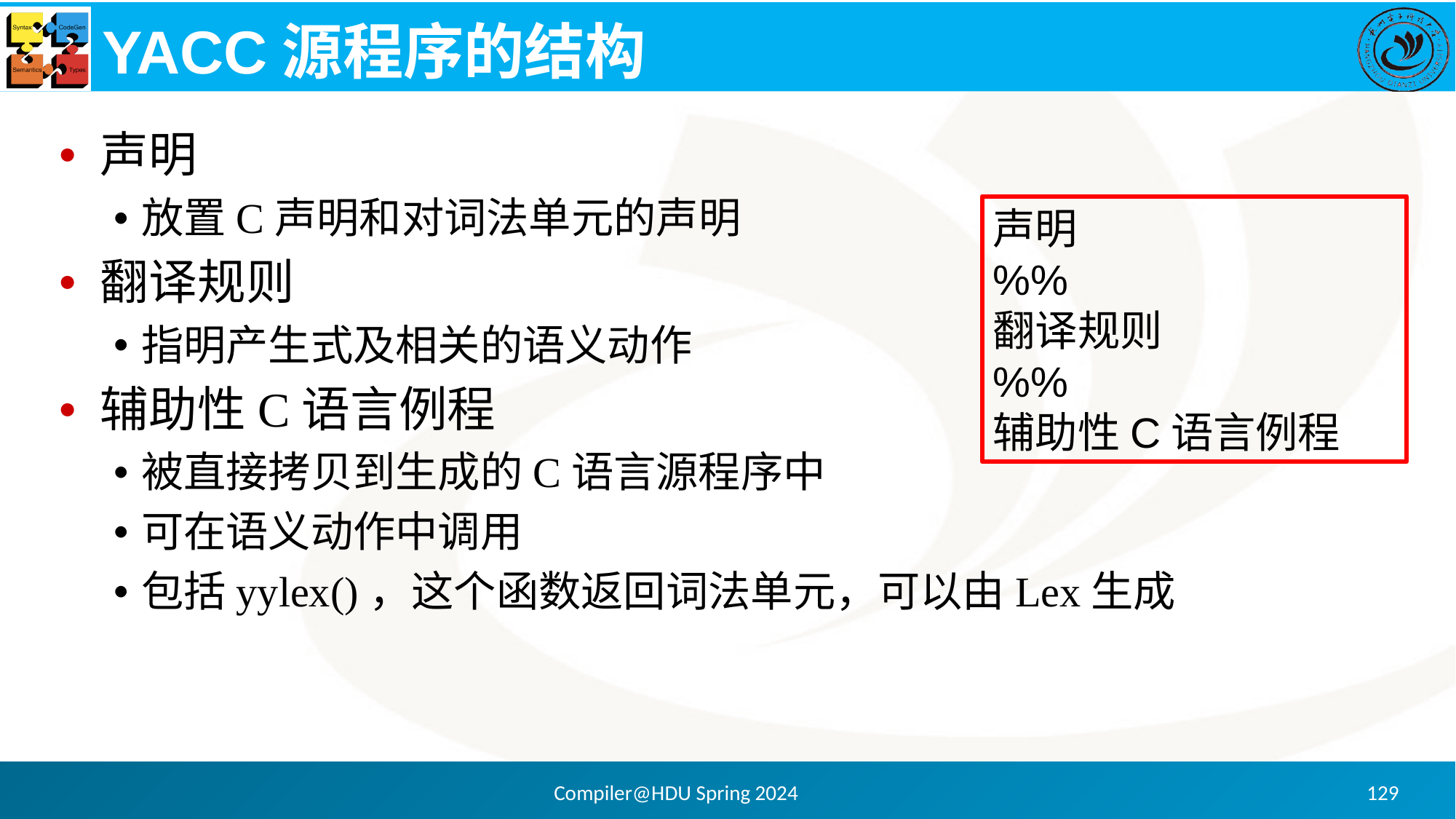

# YACC源程序的结构
声明
放置C声明和对词法单元的声明
翻译规则
指明产生式及相关的语义动作
辅助性C语言例程
被直接拷贝到生成的C语言源程序中
可在语义动作中调用
包括yylex()，这个函数返回词法单元，可以由Lex生成
声明
%%
翻译规则
%%
辅助性C语言例程
Compiler@HDU Spring 2024
129